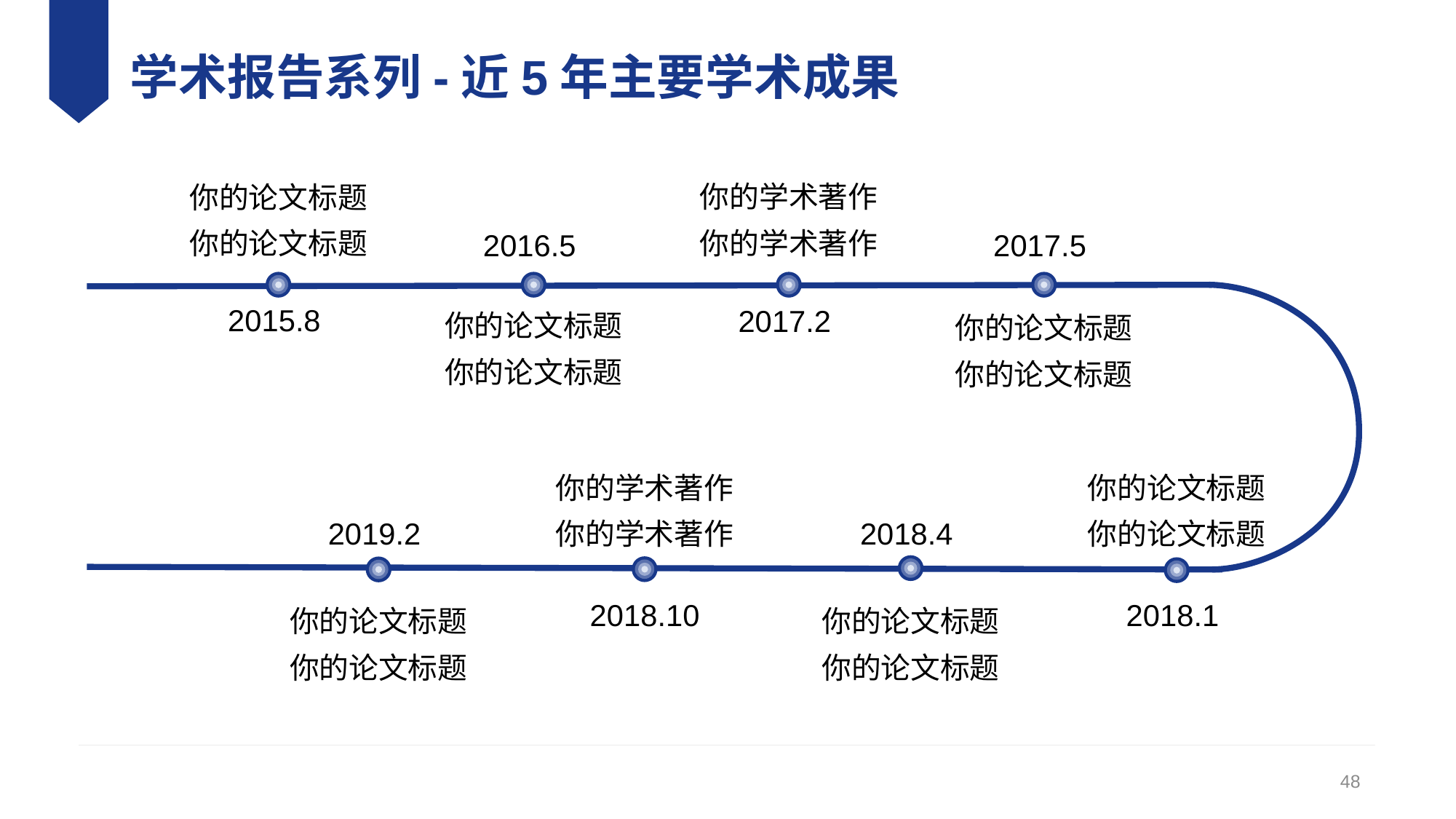

# 学术报告系列-近5年主要学术成果
你的论文标题
你的论文标题

2015.8
你的学术著作
你的学术著作

2017.2
2016.5

你的论文标题
你的论文标题
2017.5

你的论文标题
你的论文标题

你的学术著作
你的学术著作

2018.10
你的论文标题
你的论文标题

2018.1
2019.2

你的论文标题
你的论文标题
2018.4

你的论文标题
你的论文标题
48